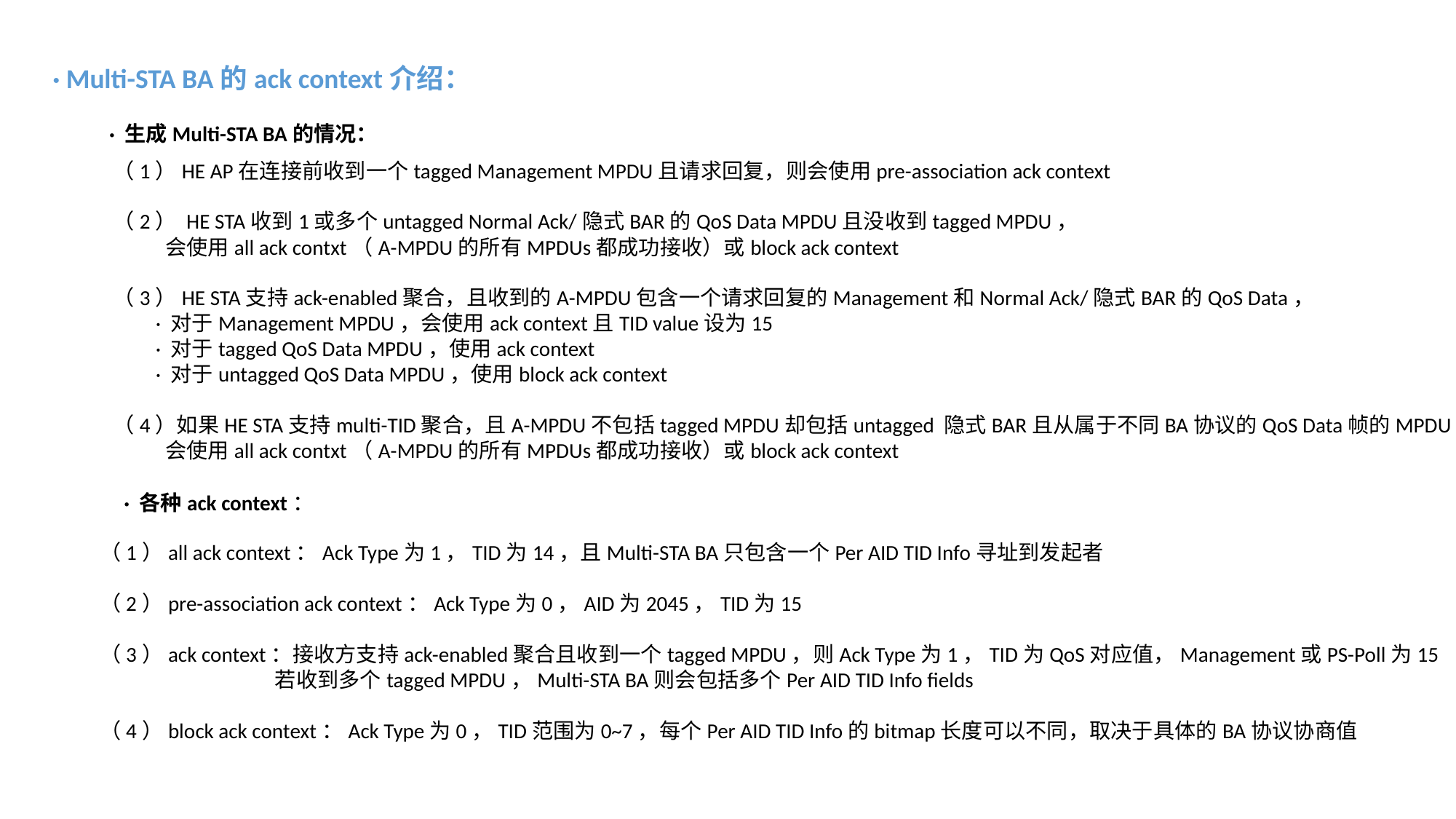

· Multi-STA BA的ack context介绍：
· 生成Multi-STA BA的情况：
 （1）HE AP在连接前收到一个tagged Management MPDU且请求回复，则会使用pre-association ack context

 （2） HE STA收到1或多个untagged Normal Ack/隐式BAR的QoS Data MPDU且没收到tagged MPDU，
            会使用all ack contxt（A-MPDU的所有MPDUs都成功接收）或block ack context

 （3）HE STA支持ack-enabled聚合，且收到的A-MPDU包含一个请求回复的Management和Normal Ack/隐式BAR的QoS Data，
           · 对于Management MPDU，会使用ack context且TID value设为15
           · 对于tagged QoS Data MPDU，使用ack context
           · 对于untagged QoS Data MPDU，使用block ack context

 （4）如果HE STA支持multi-TID聚合，且A-MPDU不包括tagged MPDU却包括untagged 隐式BAR且从属于不同BA协议的QoS Data帧的MPDU，
            会使用all ack contxt（A-MPDU的所有MPDUs都成功接收）或block ack context
· 各种ack context：
（1）all ack context：Ack Type为1，TID为14，且Multi-STA BA只包含一个Per AID TID Info寻址到发起者

（2）pre-association ack context：Ack Type为0，AID为2045，TID为15

（3）ack context：接收方支持ack-enabled聚合且收到一个tagged MPDU，则Ack Type为1，TID为QoS对应值，Management或PS-Poll为15
                                    若收到多个tagged MPDU，Multi-STA BA则会包括多个Per AID TID Info fields

（4）block ack context：Ack Type为0，TID范围为0~7，每个Per AID TID Info的bitmap长度可以不同，取决于具体的BA协议协商值